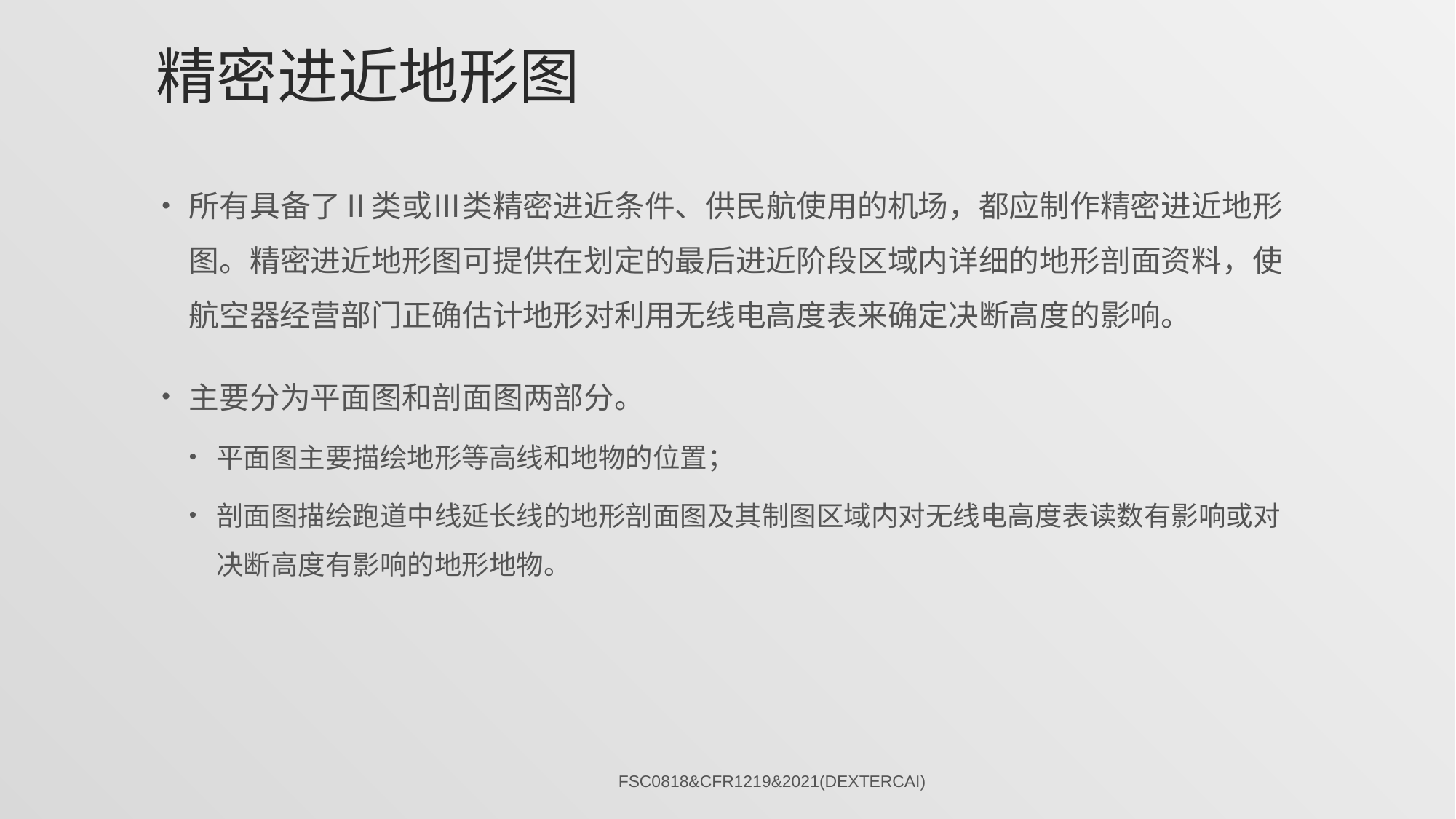

# 精密进近地形图
所有具备了Ⅱ类或Ⅲ类精密进近条件、供民航使用的机场，都应制作精密进近地形图。精密进近地形图可提供在划定的最后进近阶段区域内详细的地形剖面资料，使航空器经营部门正确估计地形对利用无线电高度表来确定决断高度的影响。
主要分为平面图和剖面图两部分。
平面图主要描绘地形等高线和地物的位置；
剖面图描绘跑道中线延长线的地形剖面图及其制图区域内对无线电高度表读数有影响或对决断高度有影响的地形地物。
FSC0818&CFR1219&2021(DexterCai)